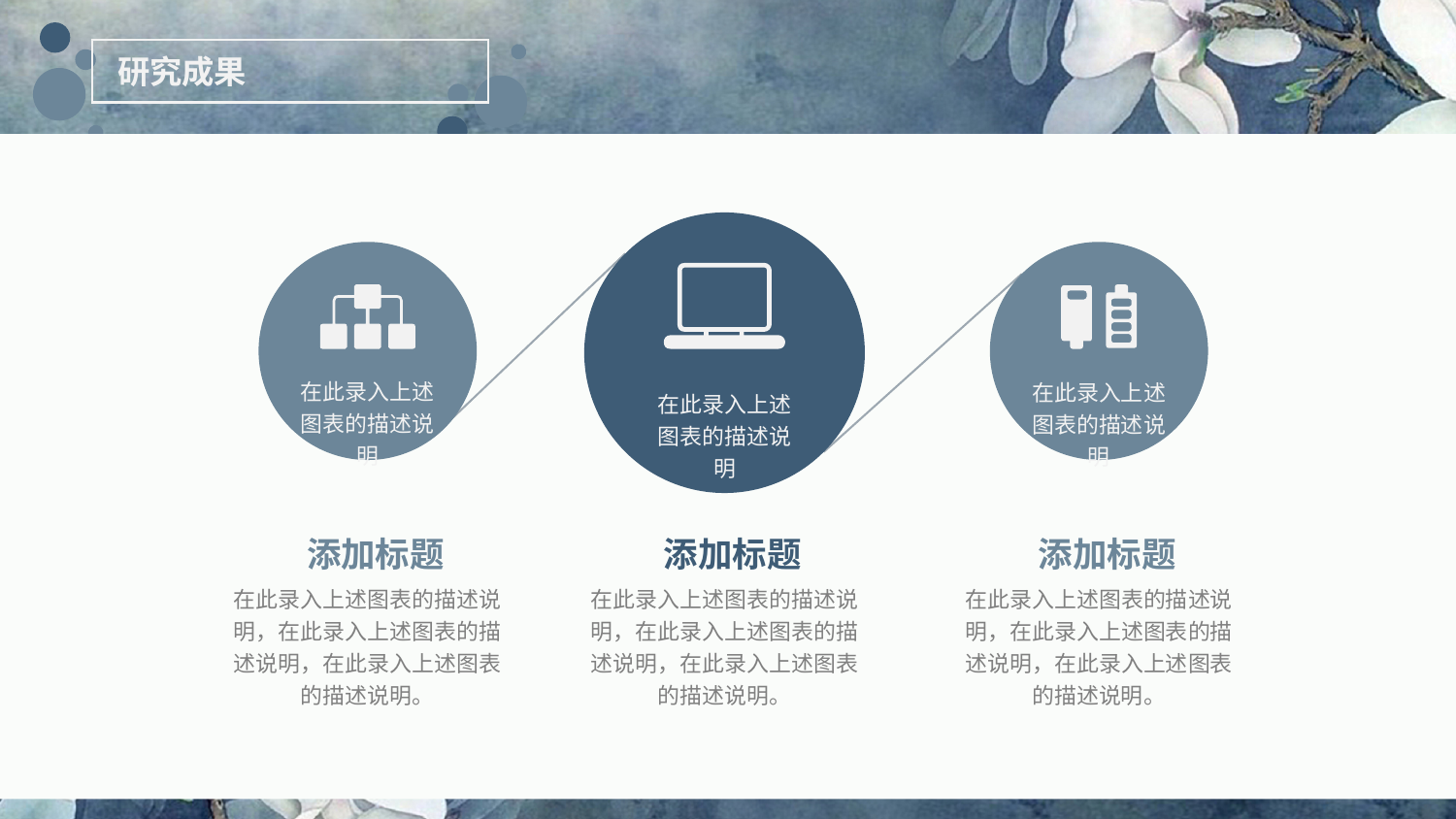

# 研究成果

在此录入上述图表的描述说明

在此录入上述图表的描述说明

在此录入上述图表的描述说明
添加标题
添加标题
添加标题
在此录入上述图表的描述说明，在此录入上述图表的描述说明，在此录入上述图表的描述说明。
在此录入上述图表的描述说明，在此录入上述图表的描述说明，在此录入上述图表的描述说明。
在此录入上述图表的描述说明，在此录入上述图表的描述说明，在此录入上述图表的描述说明。